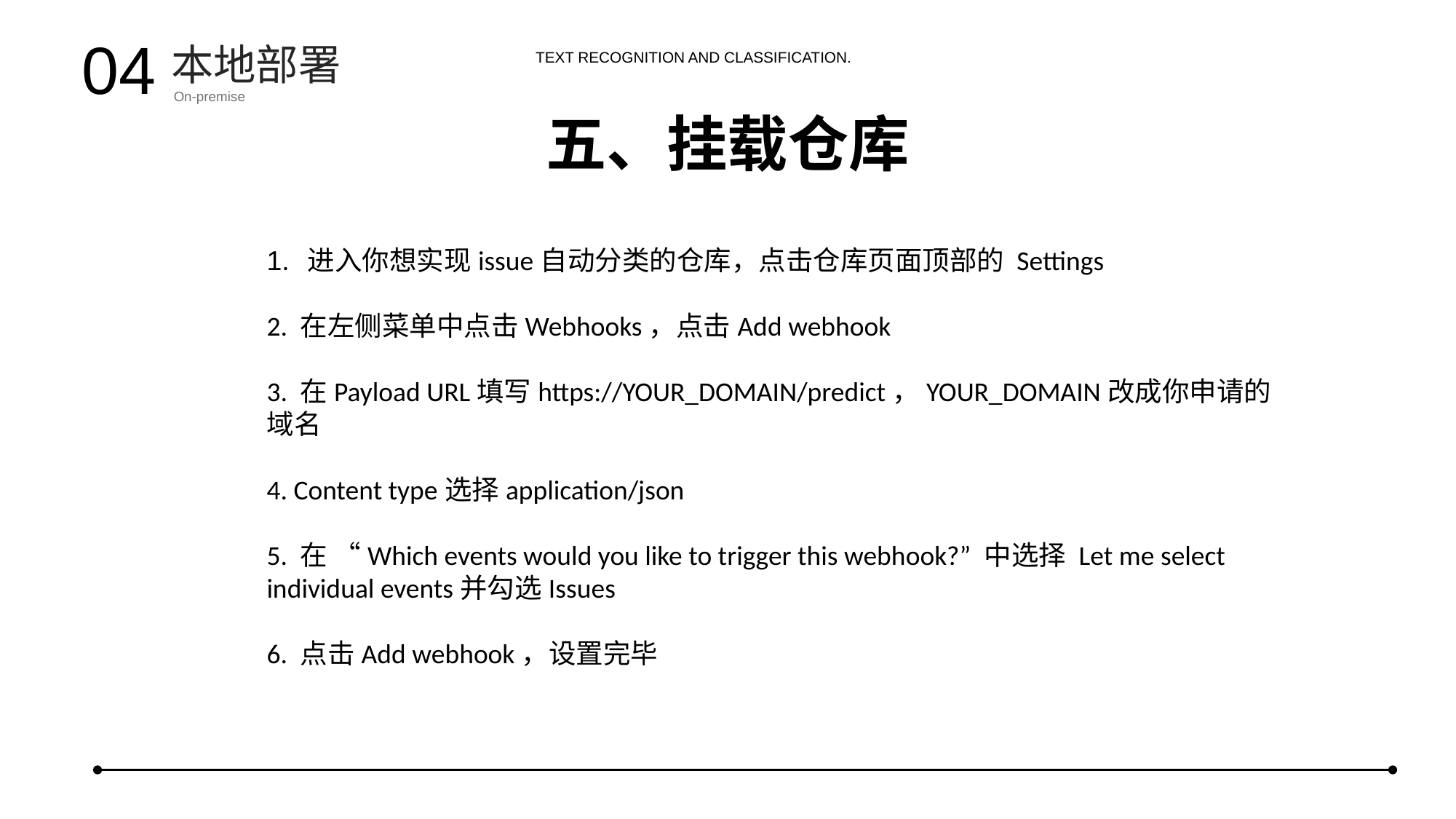

04
本地部署
On-premise
Text recognition and classification.
五、挂载仓库
进入你想实现issue自动分类的仓库，点击仓库页面顶部的 Settings

2. 在左侧菜单中点击Webhooks，点击Add webhook

3. 在Payload URL填写https://YOUR_DOMAIN/predict，YOUR_DOMAIN改成你申请的域名

4. Content type选择application/json

5. 在 “Which events would you like to trigger this webhook?” 中选择 Let me select individual events并勾选Issues

6. 点击Add webhook，设置完毕